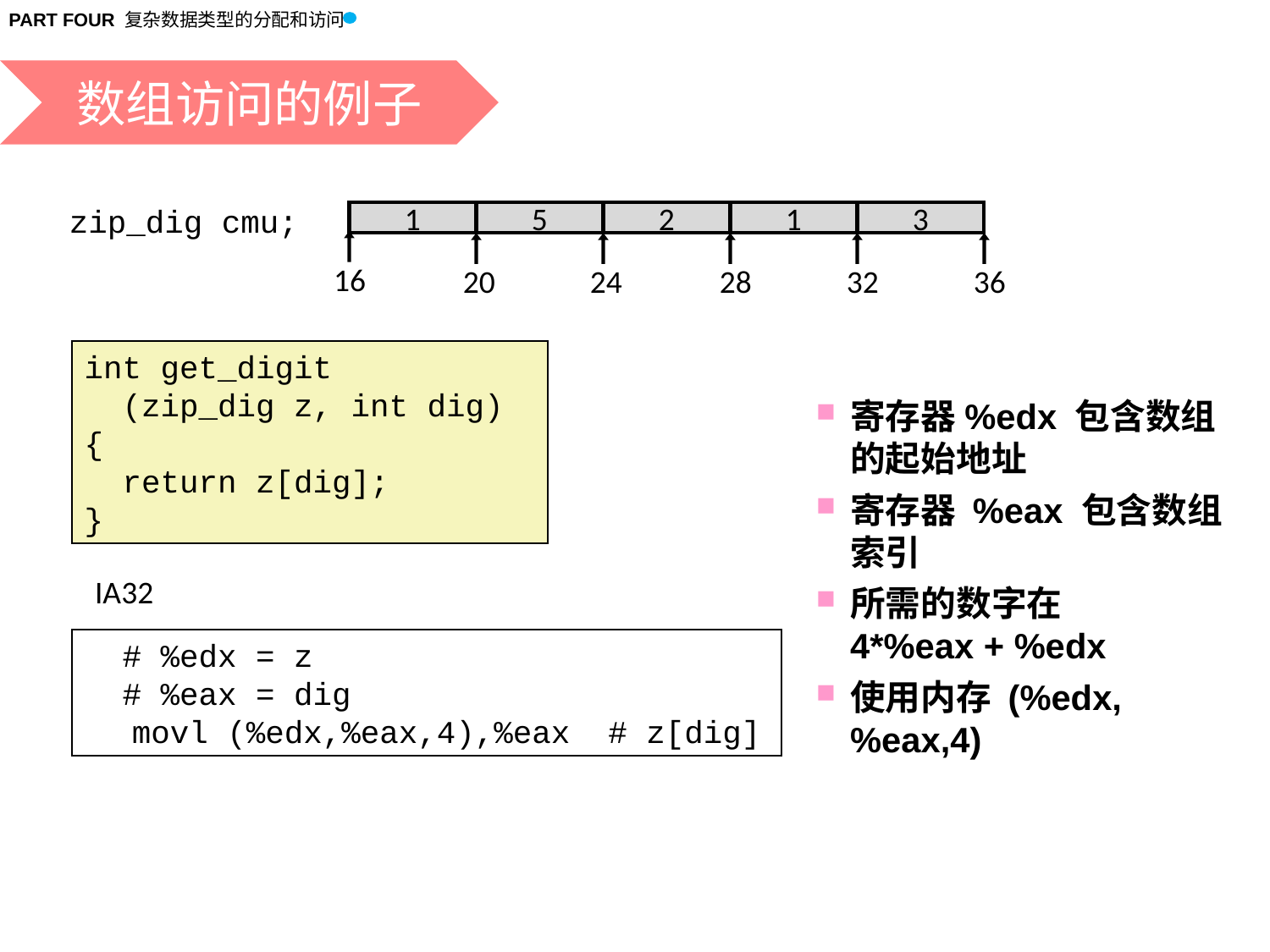

PART FOUR 复杂数据类型的分配和访问

数组访问的例子
zip_dig cmu;
1
5
2
1
3

16
20
24
28
32
36
int get_digit
  (zip_dig z, int dig)
{
  return z[dig];
}
寄存器%edx 包含数组的起始地址
寄存器 %eax 包含数组索引
所需的数字在
4*%eax + %edx
使用内存 (%edx,%eax,4)
IA32
  # %edx = z
  # %eax = dig
	movl (%edx,%eax,4),%eax  # z[dig]